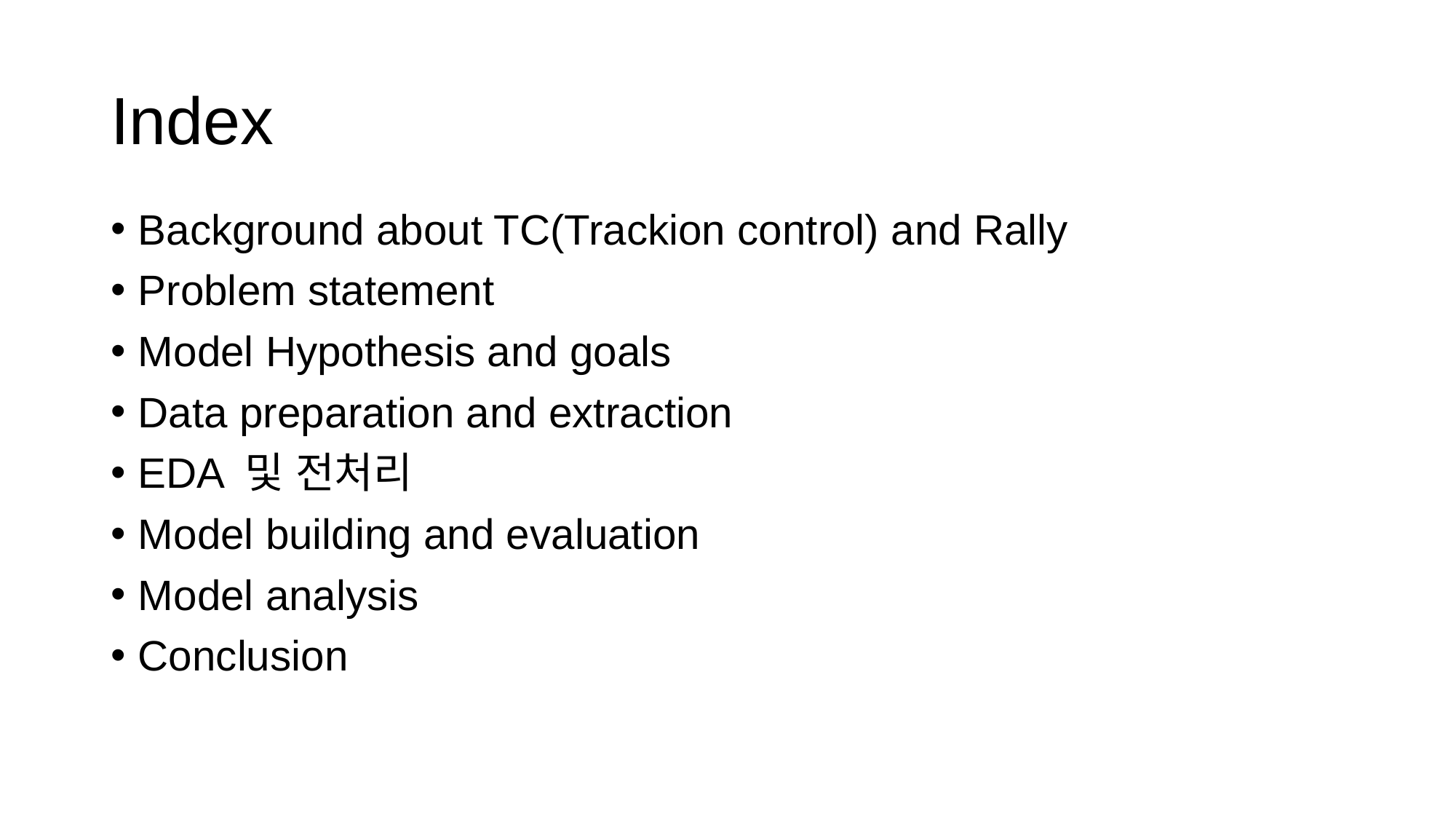

# Index
Background about TC(Trackion control) and Rally
Problem statement
Model Hypothesis and goals
Data preparation and extraction
EDA 및 전처리
Model building and evaluation
Model analysis
Conclusion